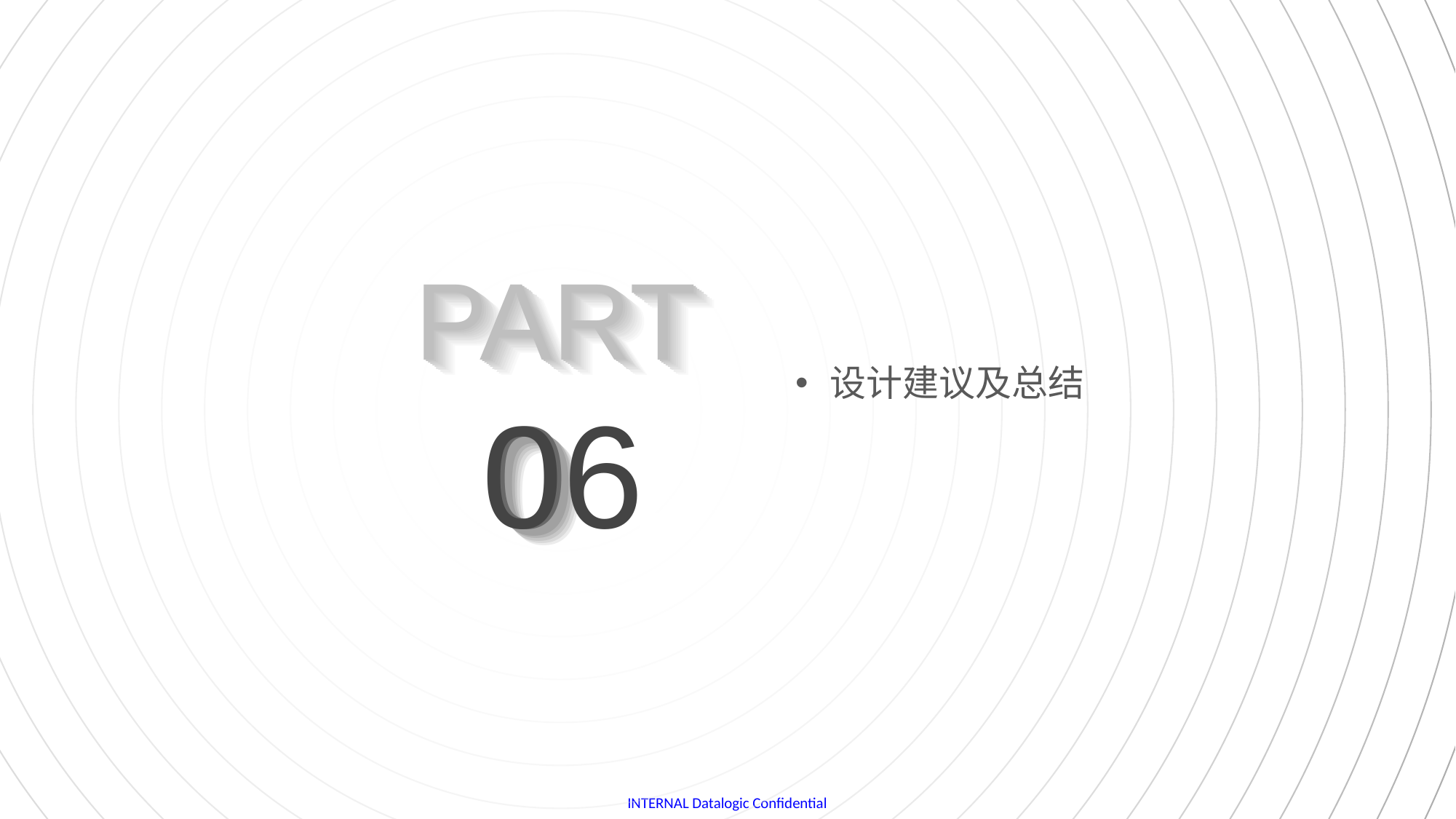

PART
PART
PART
PART
PART
PART
PART
PART
PART
PART
PART
PART
设计建议及总结

06
0

0
0
0
0
0
04